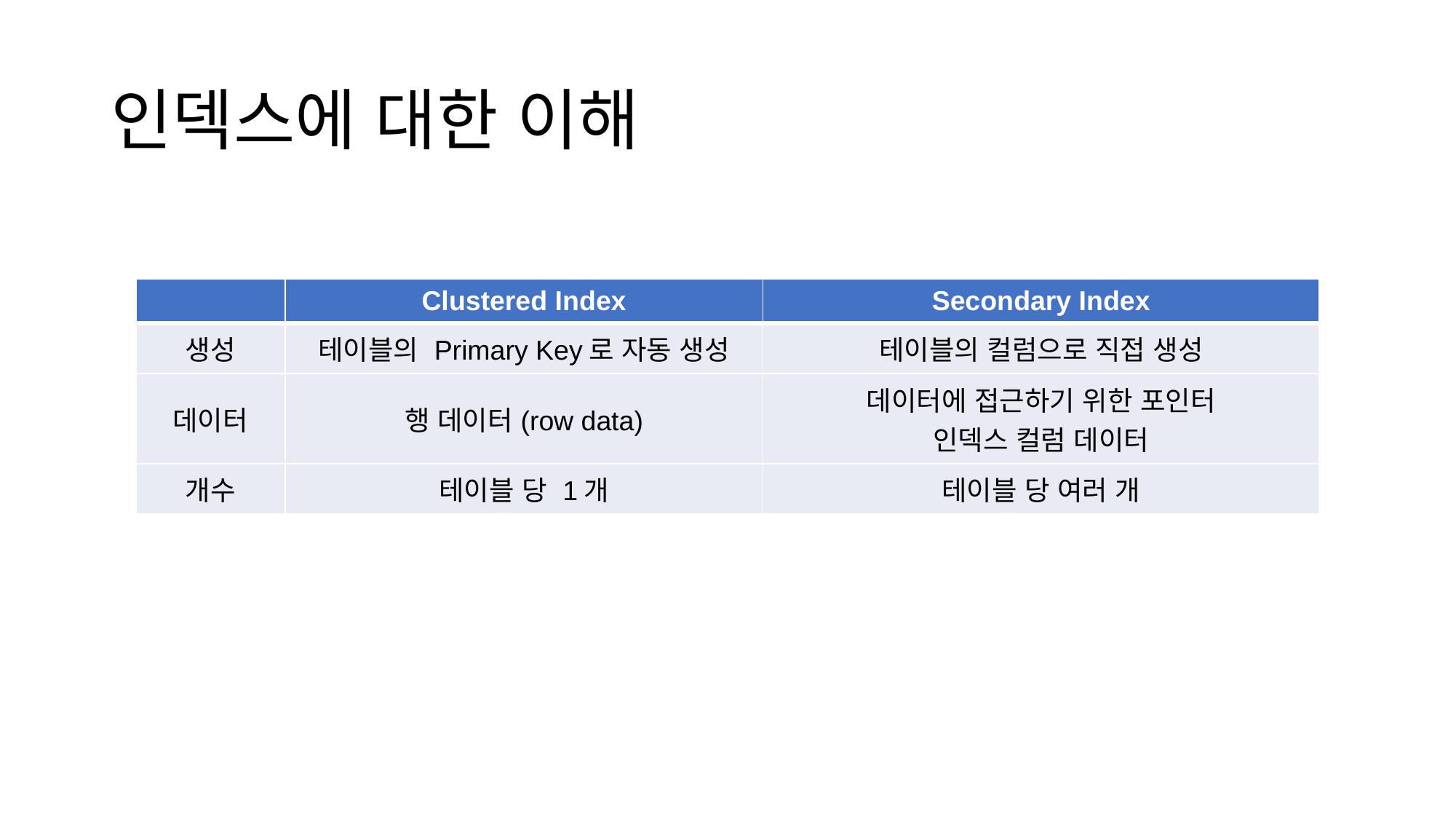

# 인덱스에 대한 이해
|  | Clustered Index | Secondary Index |
| --- | --- | --- |
| 생성 | 테이블의 Primary Key로 자동 생성 | 테이블의 컬럼으로 직접 생성 |
| 데이터 | 행 데이터(row data) | 데이터에 접근하기 위한 포인터 인덱스 컬럼 데이터 |
| 개수 | 테이블 당 1개 | 테이블 당 여러 개 |